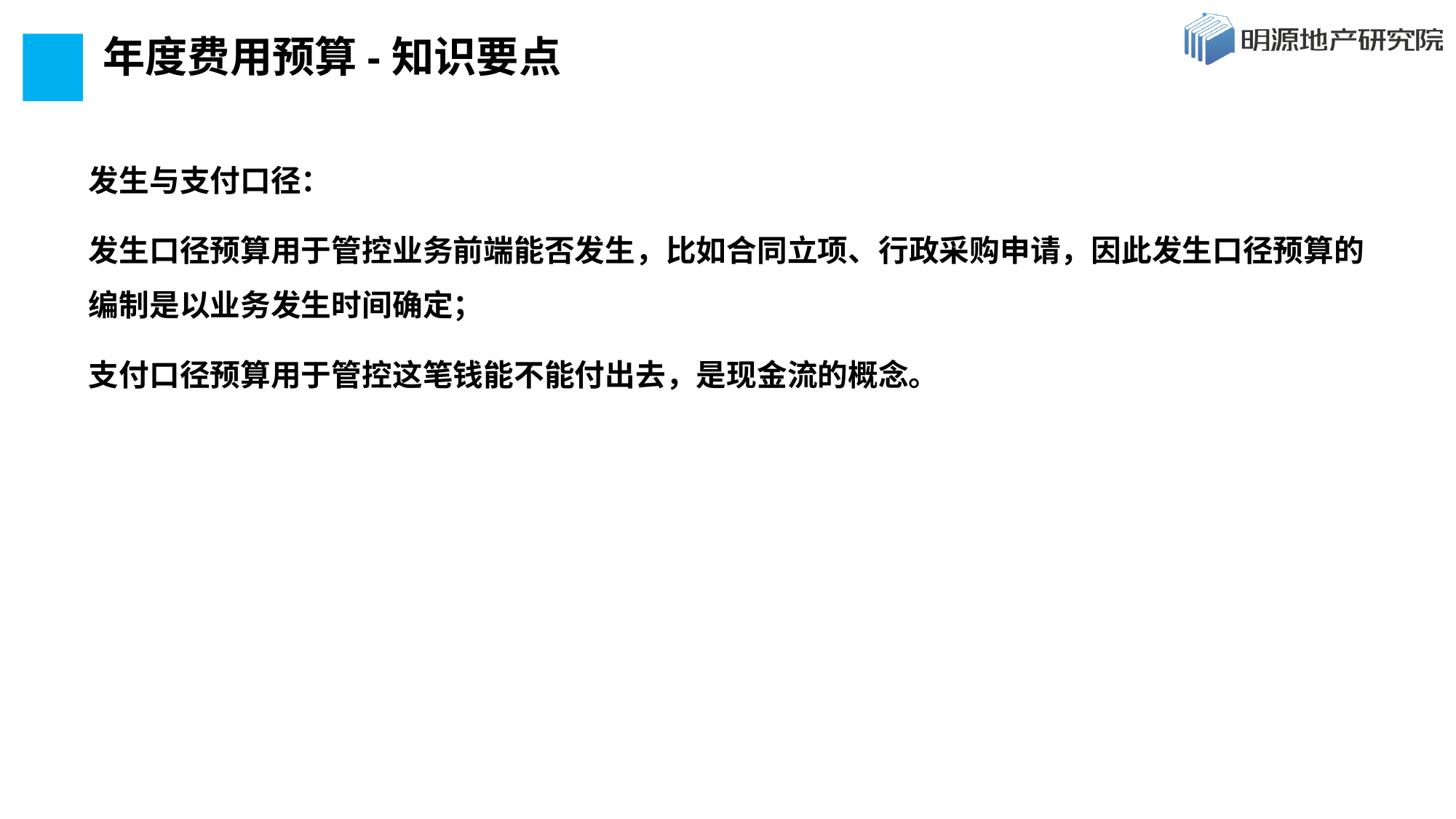

# 年度费用预算-知识要点
发生与支付口径：
发生口径预算用于管控业务前端能否发生，比如合同立项、行政采购申请，因此发生口径预算的编制是以业务发生时间确定；
支付口径预算用于管控这笔钱能不能付出去，是现金流的概念。